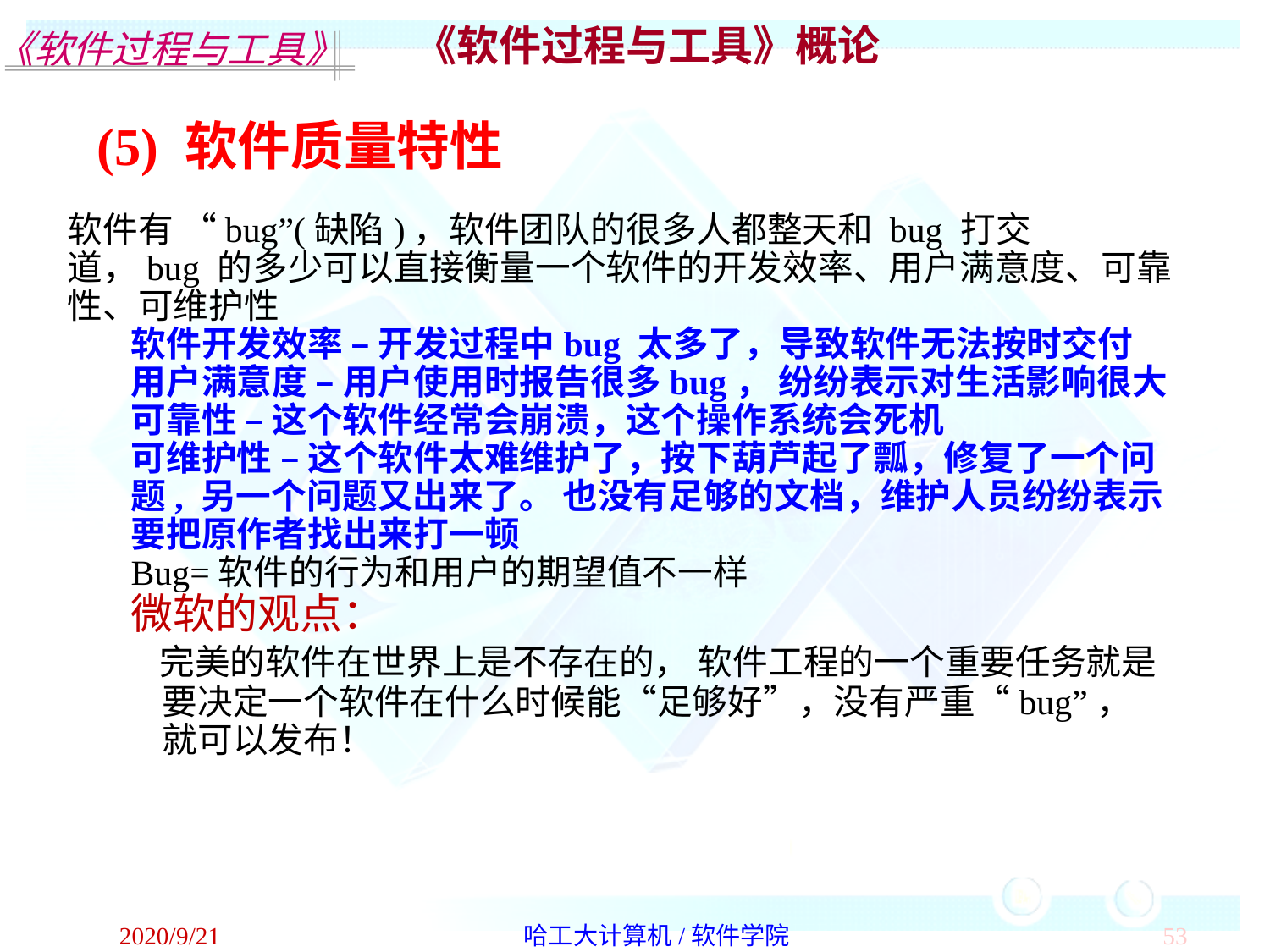

《软件过程与工具》概论
(5) 软件质量特性
软件有 “bug”(缺陷)，软件团队的很多人都整天和 bug 打交道，bug 的多少可以直接衡量一个软件的开发效率、用户满意度、可靠性、可维护性
软件开发效率 – 开发过程中bug 太多了，导致软件无法按时交付
用户满意度 – 用户使用时报告很多bug， 纷纷表示对生活影响很大
可靠性 – 这个软件经常会崩溃，这个操作系统会死机
可维护性 – 这个软件太难维护了，按下葫芦起了瓢，修复了一个问题, 另一个问题又出来了。 也没有足够的文档，维护人员纷纷表示要把原作者找出来打一顿
Bug=软件的行为和用户的期望值不一样
微软的观点：
   完美的软件在世界上是不存在的， 软件工程的一个重要任务就是
    要决定一个软件在什么时候能“足够好”，没有严重“bug”， 
    就可以发布！